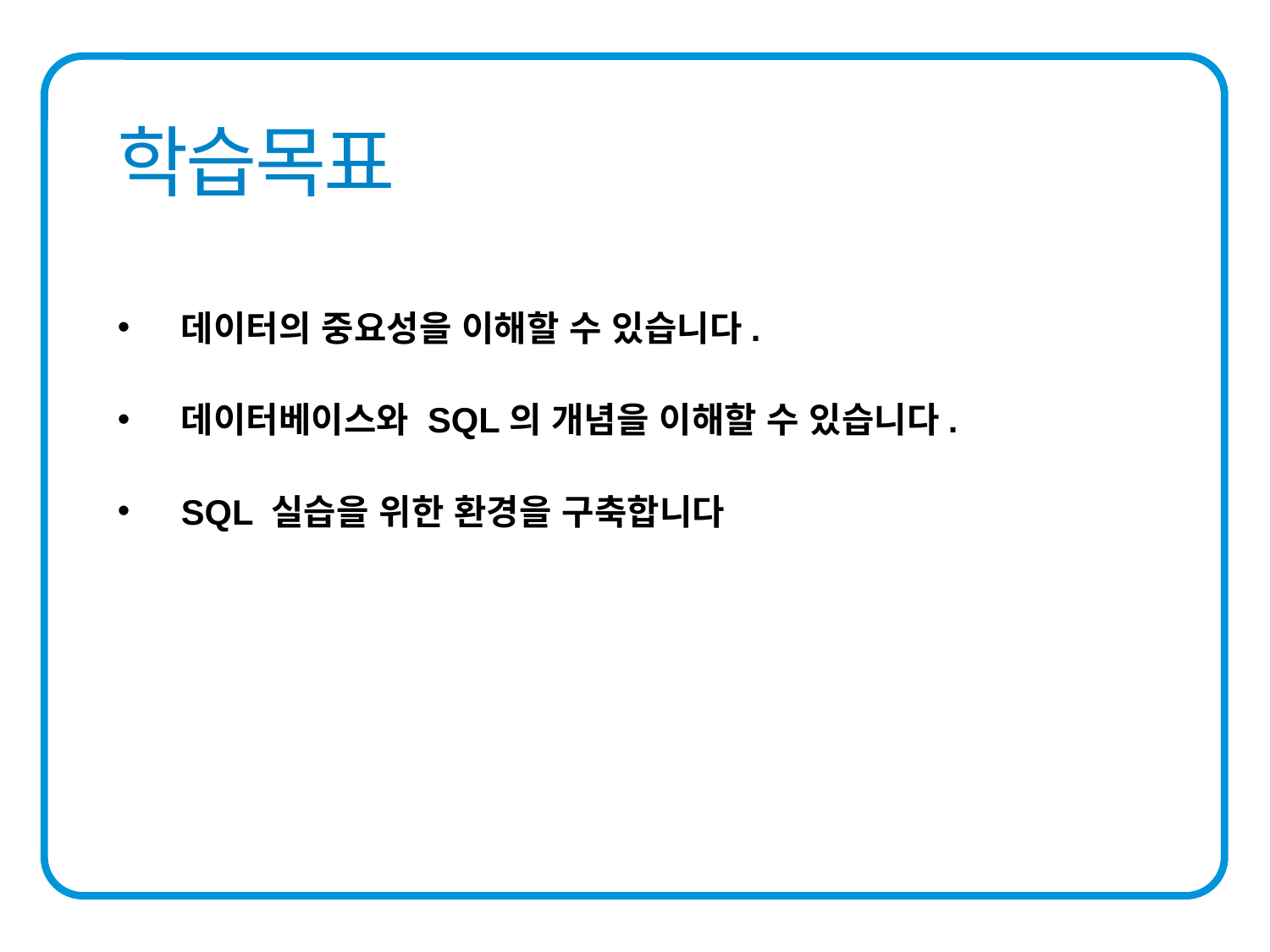

데이터의 중요성을 이해할 수 있습니다.
데이터베이스와 SQL의 개념을 이해할 수 있습니다.
SQL 실습을 위한 환경을 구축합니다